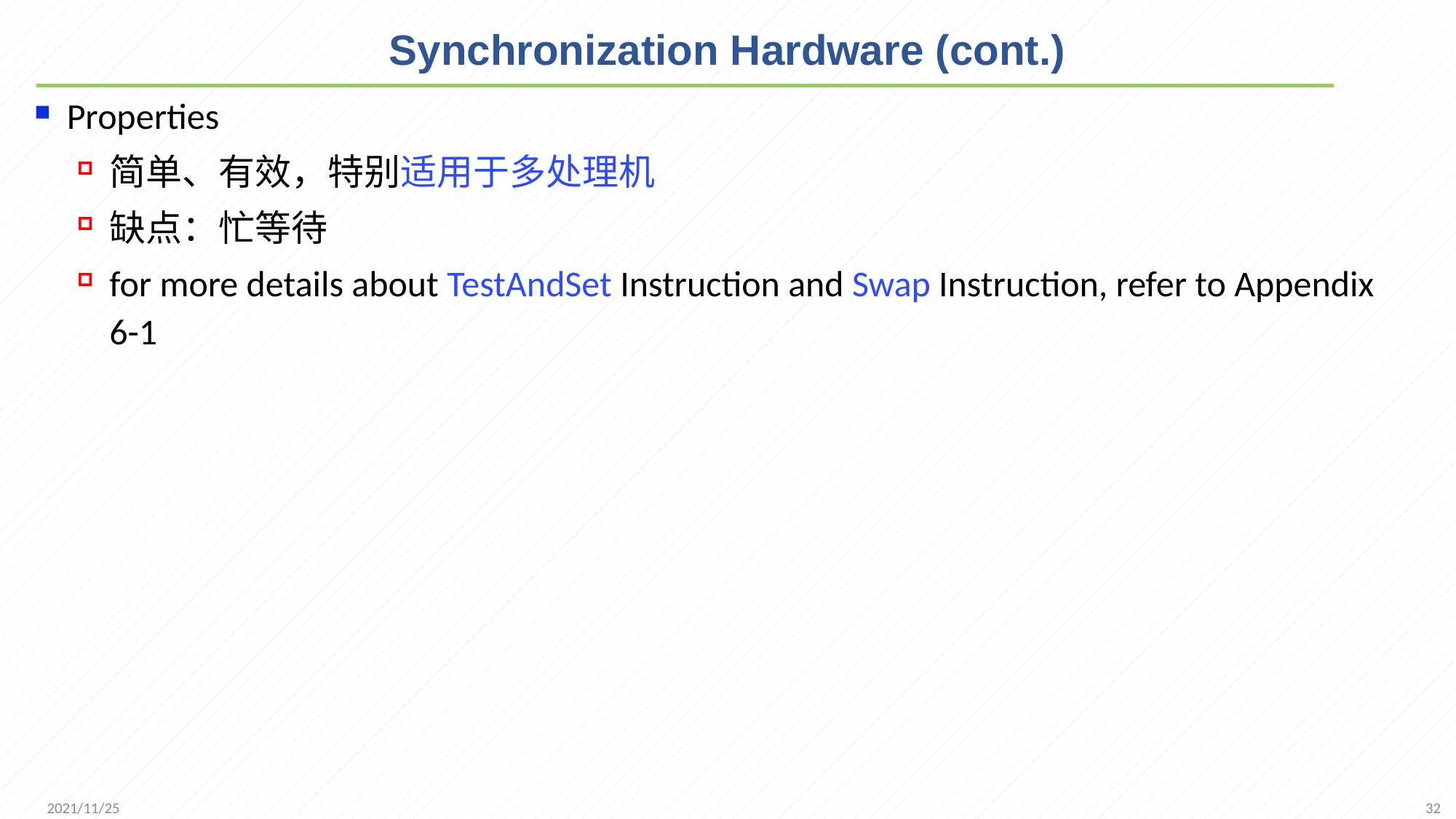

# Synchronization Hardware (cont.)
Properties
简单、有效，特别适用于多处理机
缺点：忙等待
for more details about TestAndSet Instruction and Swap Instruction, refer to Appendix 6-1

32
2021/11/25